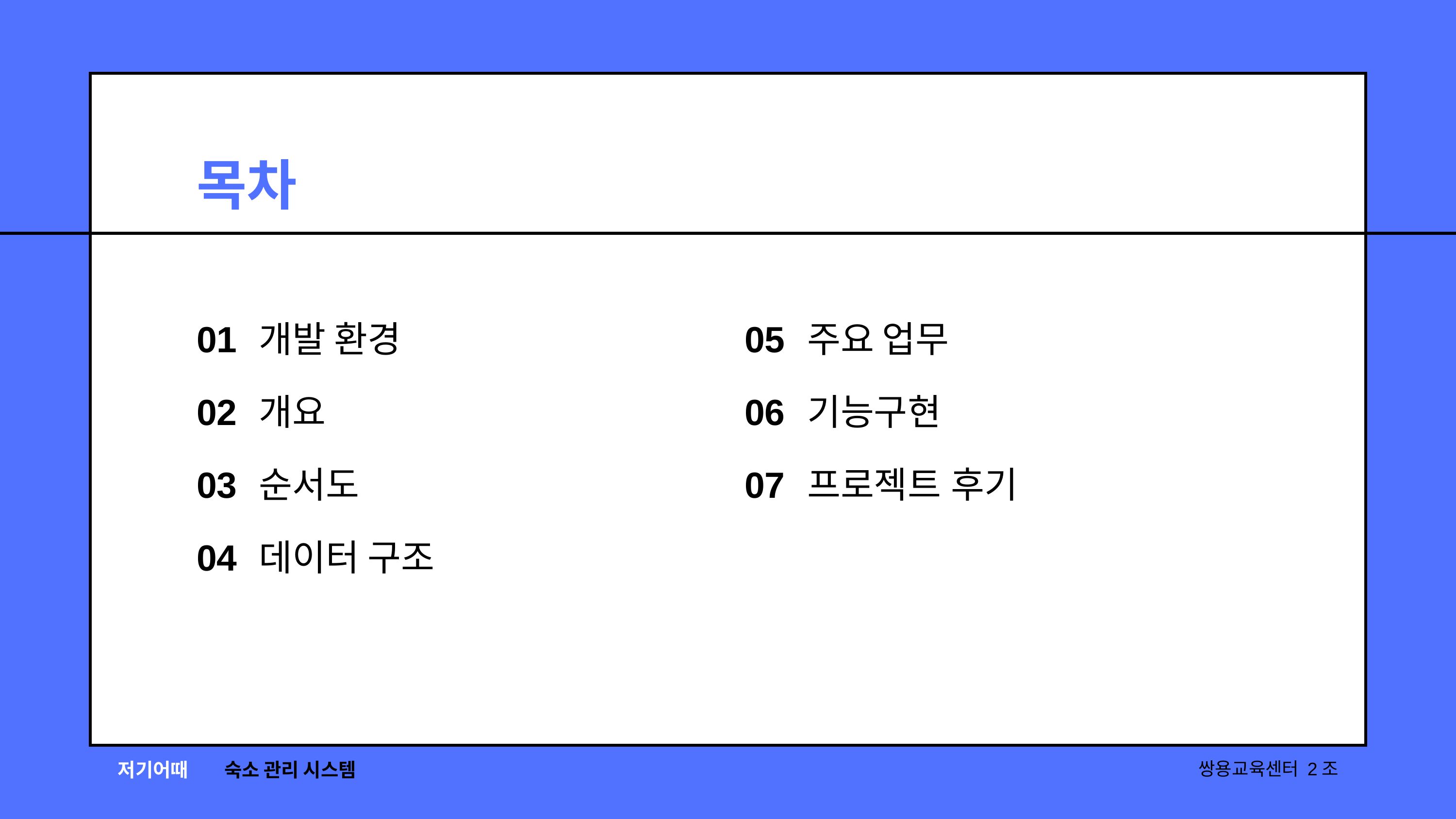

목차

01
02
03
04
개발 환경
개요
순서도
데이터 구조
05
06
07

주요 업무
기능구현
프로젝트 후기

저기어때
숙소 관리 시스템
쌍용교육센터 2조